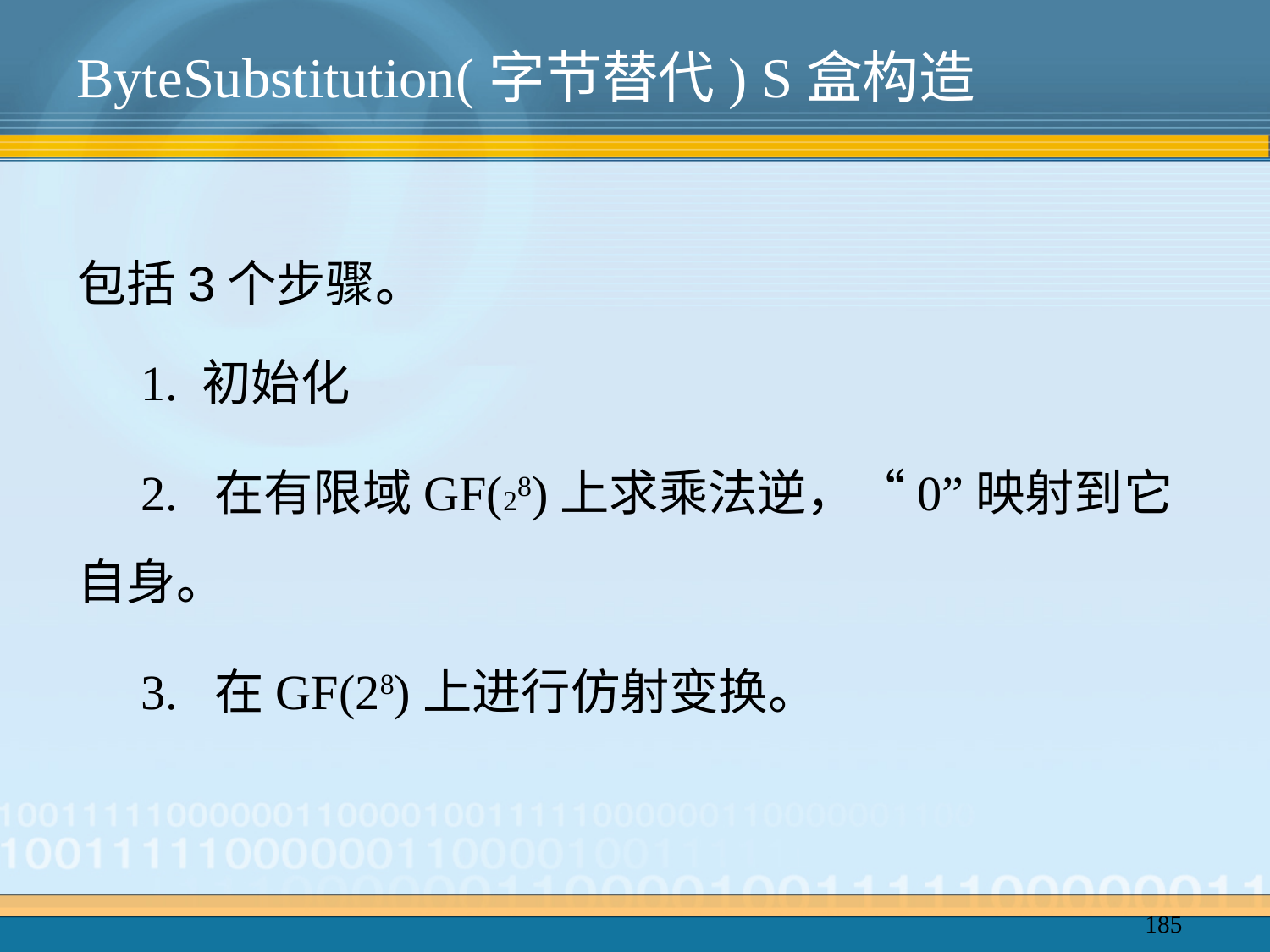

# ByteSubstitution(字节替代) S盒构造
包括3个步骤。
1. 初始化
2.  在有限域GF(28)上求乘法逆，“0”映射到它自身。
3.  在GF(28)上进行仿射变换。

185